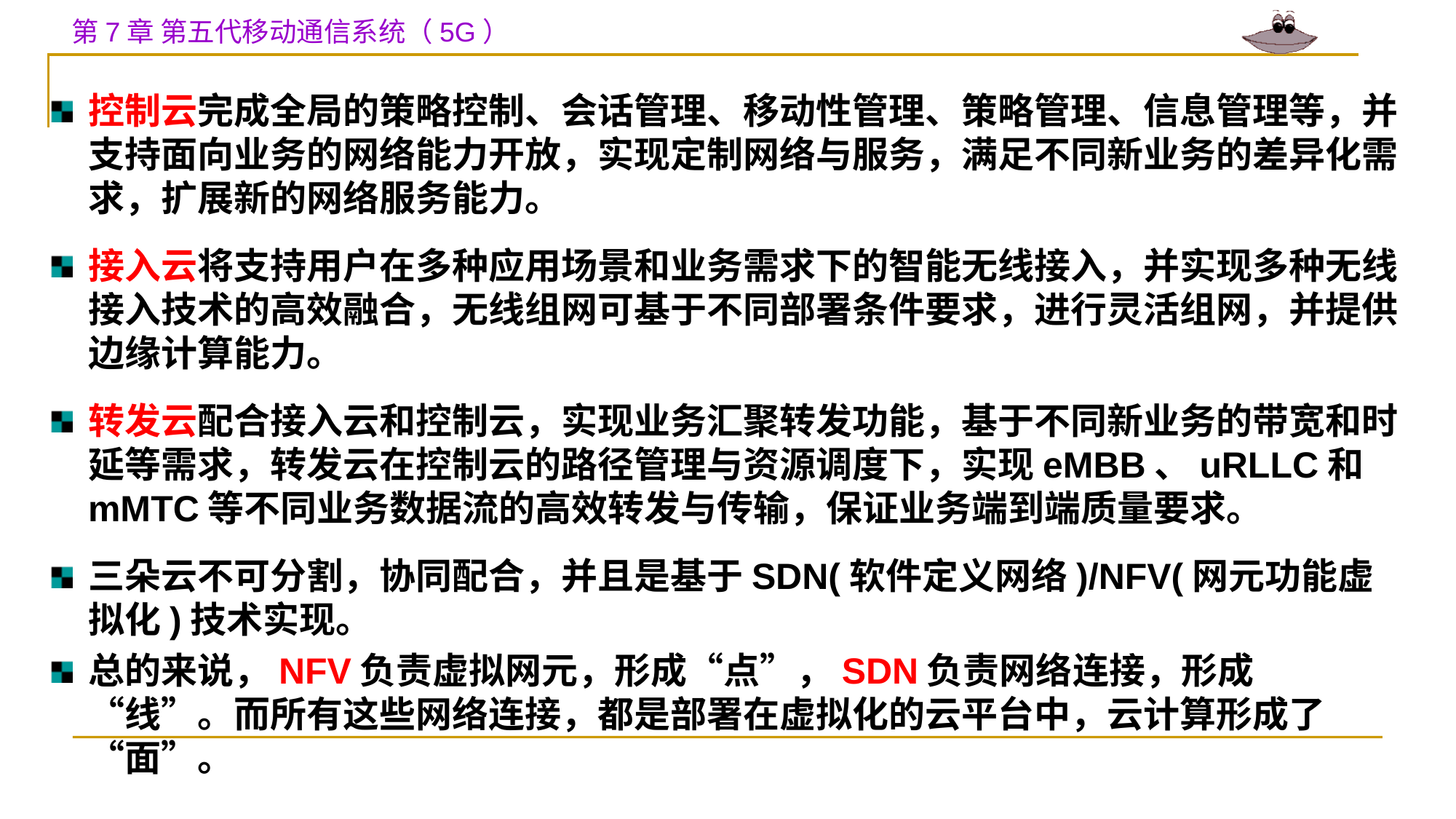

控制云完成全局的策略控制、会话管理、移动性管理、策略管理、信息管理等，并支持面向业务的网络能力开放，实现定制网络与服务，满足不同新业务的差异化需求，扩展新的网络服务能力。

接入云将支持用户在多种应用场景和业务需求下的智能无线接入，并实现多种无线接入技术的高效融合，无线组网可基于不同部署条件要求，进行灵活组网，并提供边缘计算能力。

转发云配合接入云和控制云，实现业务汇聚转发功能，基于不同新业务的带宽和时延等需求，转发云在控制云的路径管理与资源调度下，实现eMBB、uRLLC和mMTC等不同业务数据流的高效转发与传输，保证业务端到端质量要求。

三朵云不可分割，协同配合，并且是基于SDN(软件定义网络)/NFV(网元功能虚拟化)技术实现。
总的来说，NFV负责虚拟网元，形成“点”，SDN负责网络连接，形成“线”。而所有这些网络连接，都是部署在虚拟化的云平台中，云计算形成了“面”。